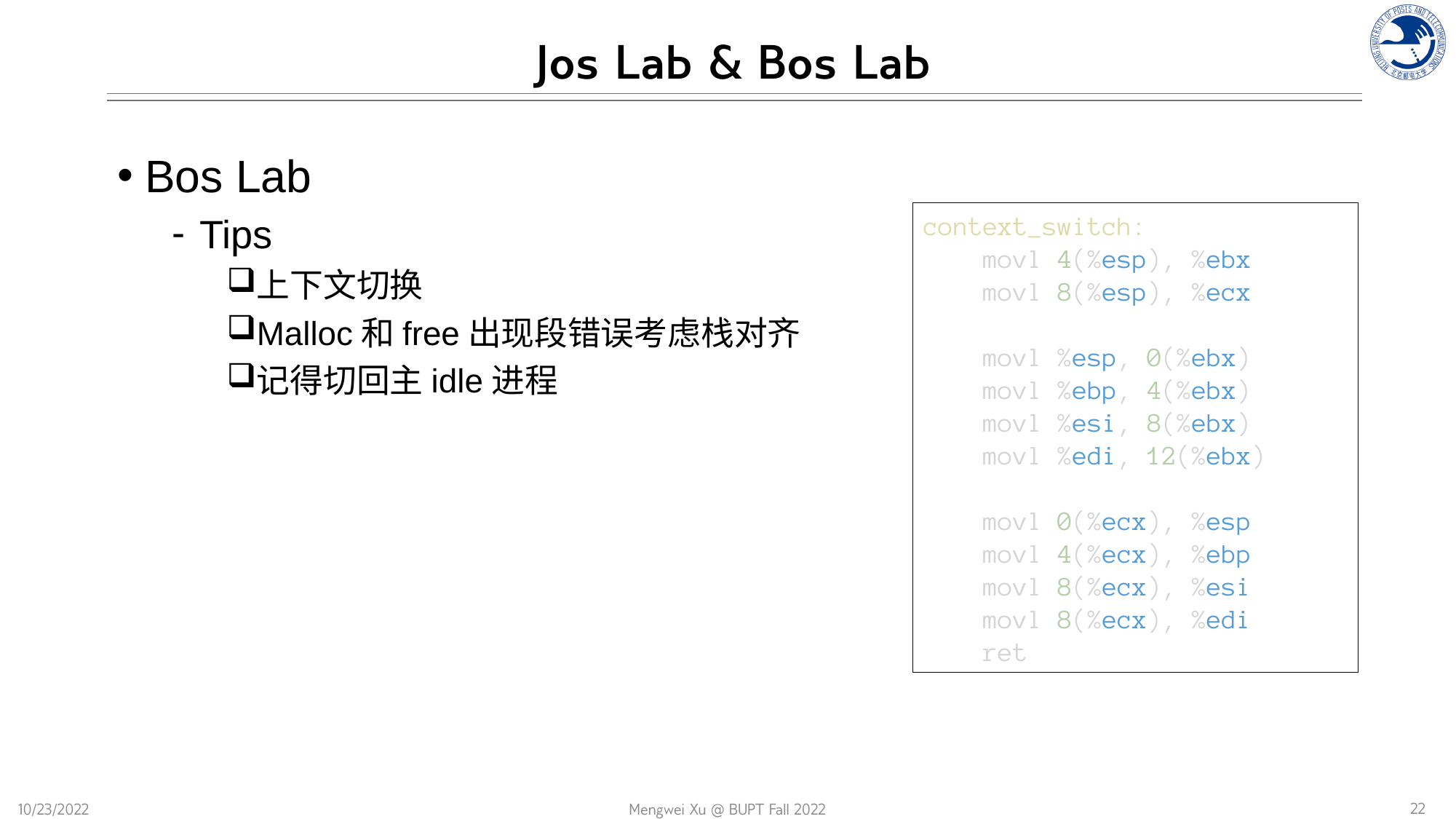

Jos Lab & Bos Lab
Bos Lab
Tips
上下文切换
Malloc和free出现段错误考虑栈对齐
记得切回主idle进程

context_switch:
    movl 4(%esp), %ebx
    movl 8(%esp), %ecx
    movl %esp, 0(%ebx)
    movl %ebp, 4(%ebx)
    movl %esi, 8(%ebx)
    movl %edi, 12(%ebx)
    movl 0(%ecx), %esp
    movl 4(%ecx), %ebp
    movl 8(%ecx), %esi
    movl 8(%ecx), %edi
    ret
22
Mengwei Xu @ BUPT Fall 2022
10/23/2022